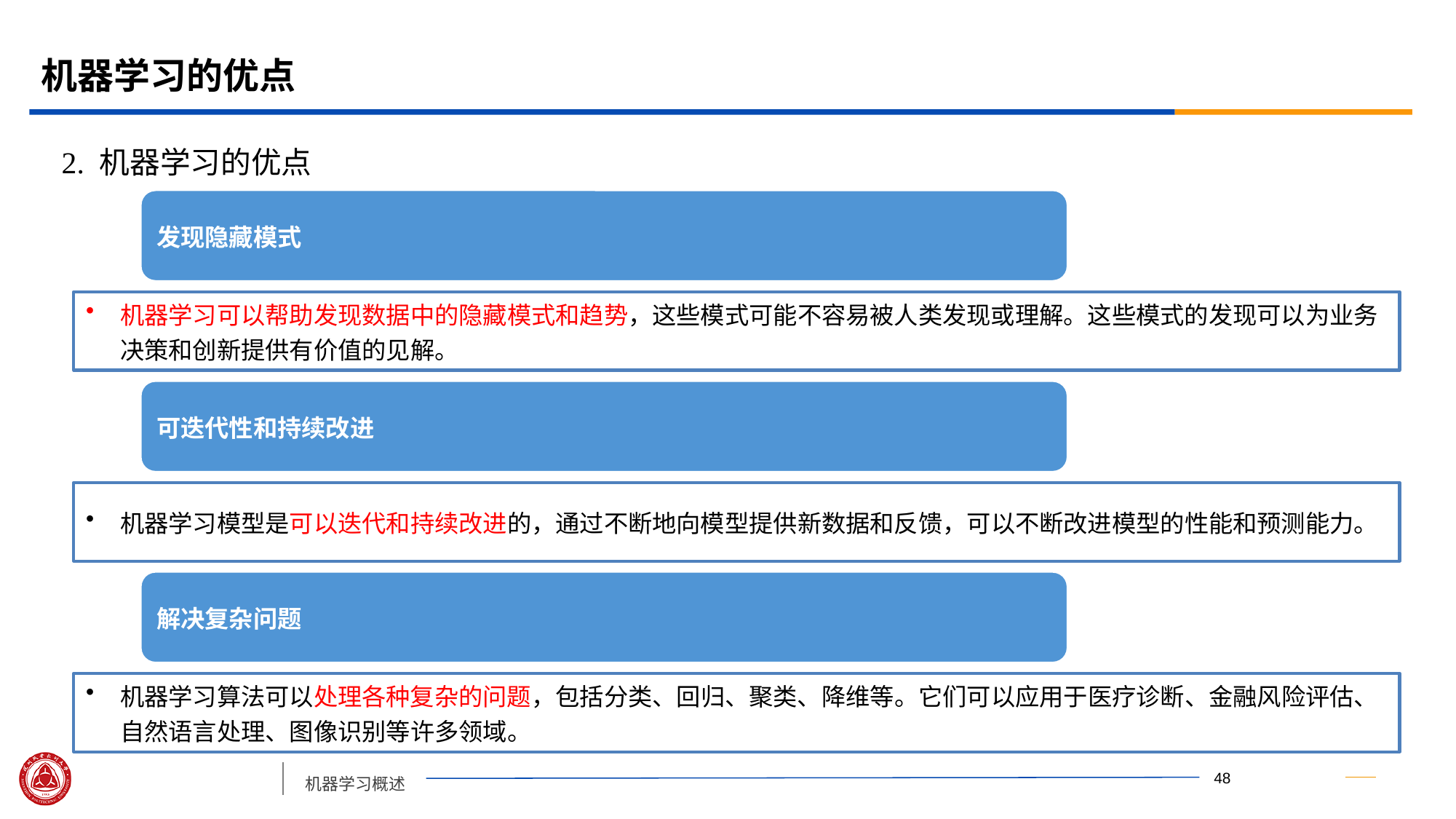

# 机器学习的优点
2. 机器学习的优点
发现隐藏模式
机器学习可以帮助发现数据中的隐藏模式和趋势，这些模式可能不容易被人类发现或理解。这些模式的发现可以为业务决策和创新提供有价值的见解。
可迭代性和持续改进
机器学习模型是可以迭代和持续改进的，通过不断地向模型提供新数据和反馈，可以不断改进模型的性能和预测能力。
解决复杂问题
机器学习算法可以处理各种复杂的问题，包括分类、回归、聚类、降维等。它们可以应用于医疗诊断、金融风险评估、自然语言处理、图像识别等许多领域。